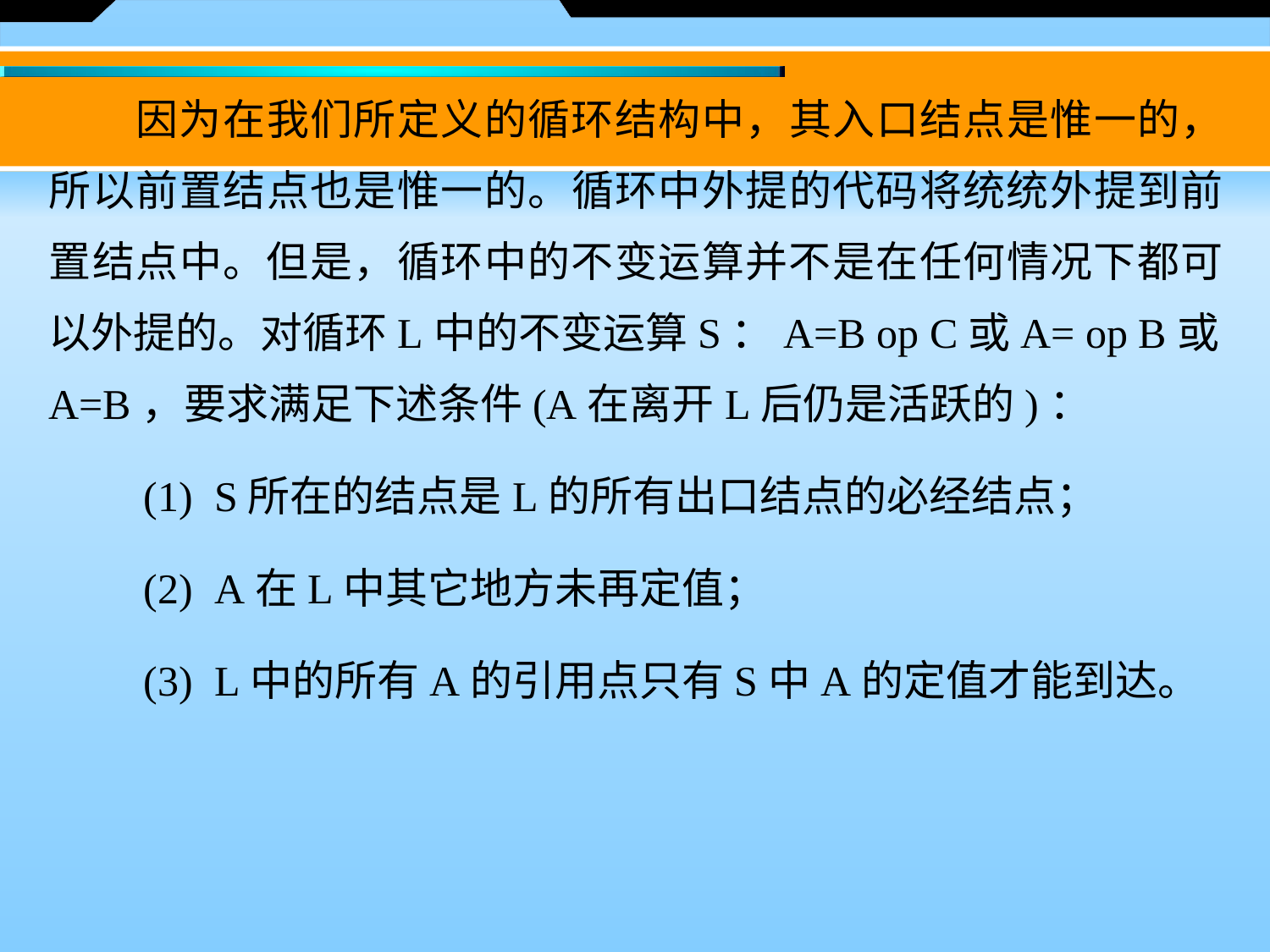

因为在我们所定义的循环结构中，其入口结点是惟一的，所以前置结点也是惟一的。循环中外提的代码将统统外提到前置结点中。但是，循环中的不变运算并不是在任何情况下都可以外提的。对循环L中的不变运算S：A=B op C或A= op B或A=B，要求满足下述条件(A在离开L后仍是活跃的)：
　　(1)  S所在的结点是L的所有出口结点的必经结点；
　　(2)  A在L中其它地方未再定值；
　　(3)  L中的所有A的引用点只有S中A的定值才能到达。